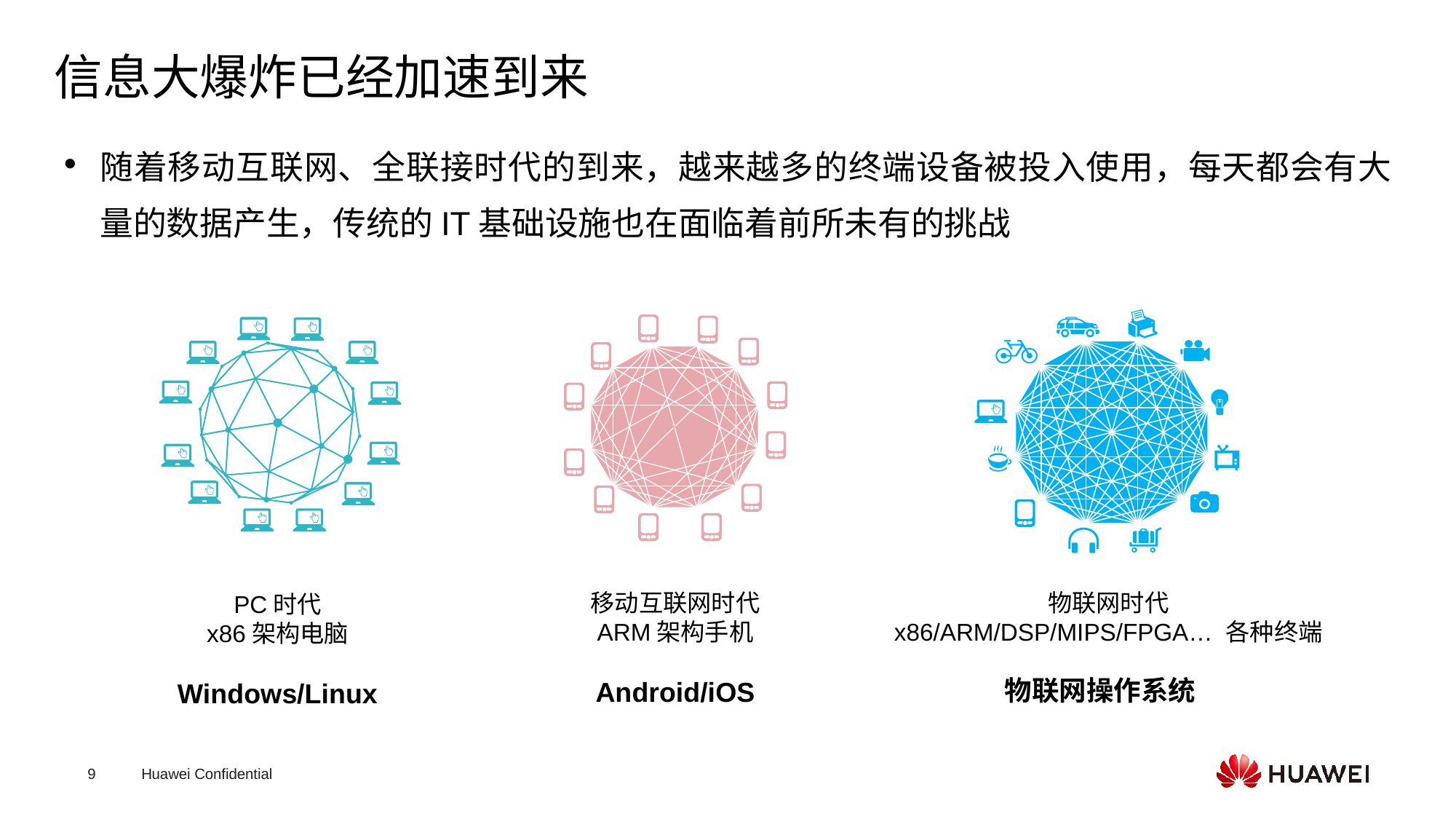

# 信息大爆炸已经加速到来
随着移动互联网、全联接时代的到来，越来越多的终端设备被投入使用，每天都会有大量的数据产生，传统的IT基础设施也在面临着前所未有的挑战

移动互联网时代
ARM架构手机

Android/iOS
物联网时代
x86/ARM/DSP/MIPS/FPGA… 各种终端
PC时代
x86架构电脑

Windows/Linux
物联网操作系统